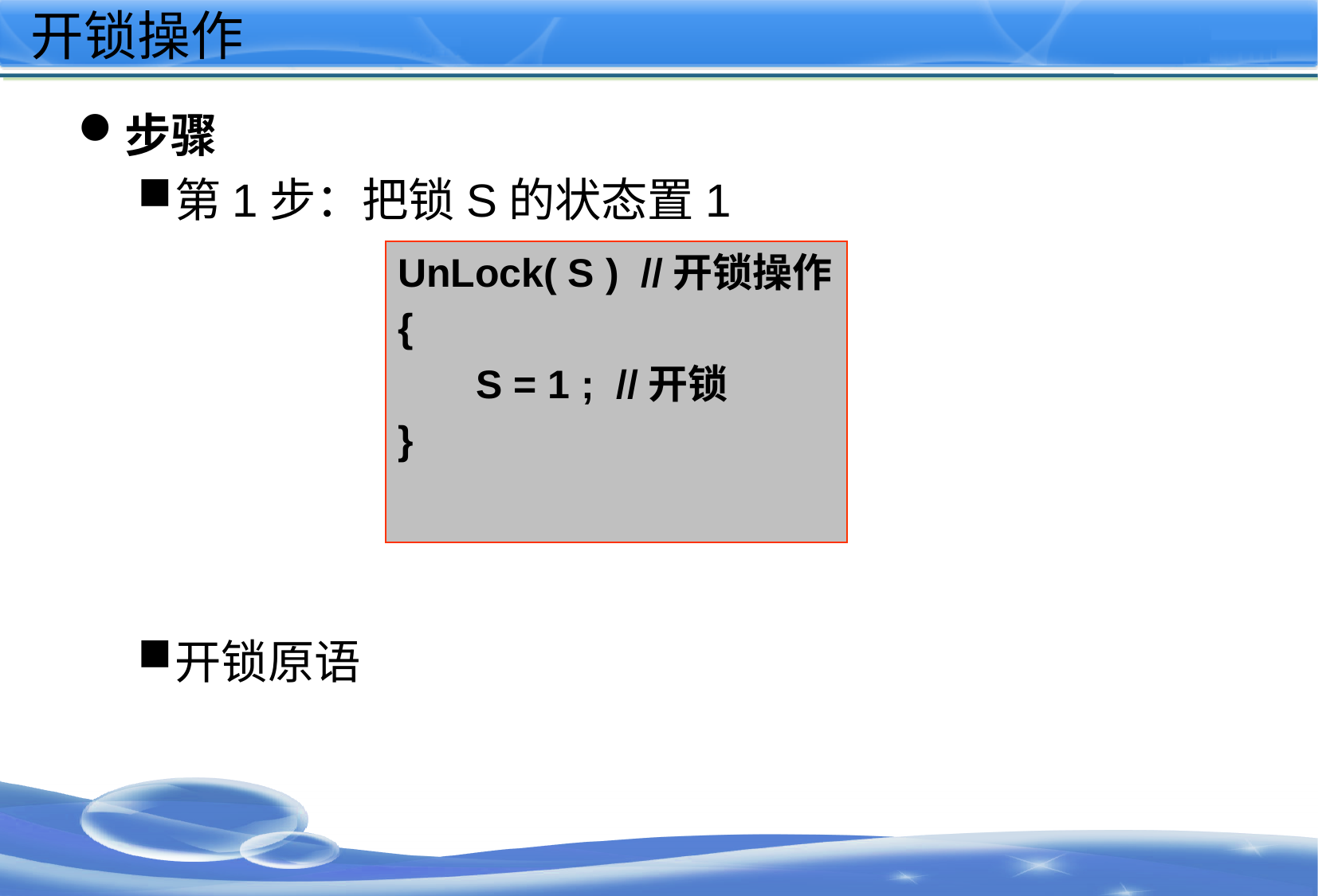

# 开锁操作
步骤
第1步：把锁S的状态置1

开锁原语
UnLock( S )  //开锁操作
{
       S = 1 ;  //开锁
}